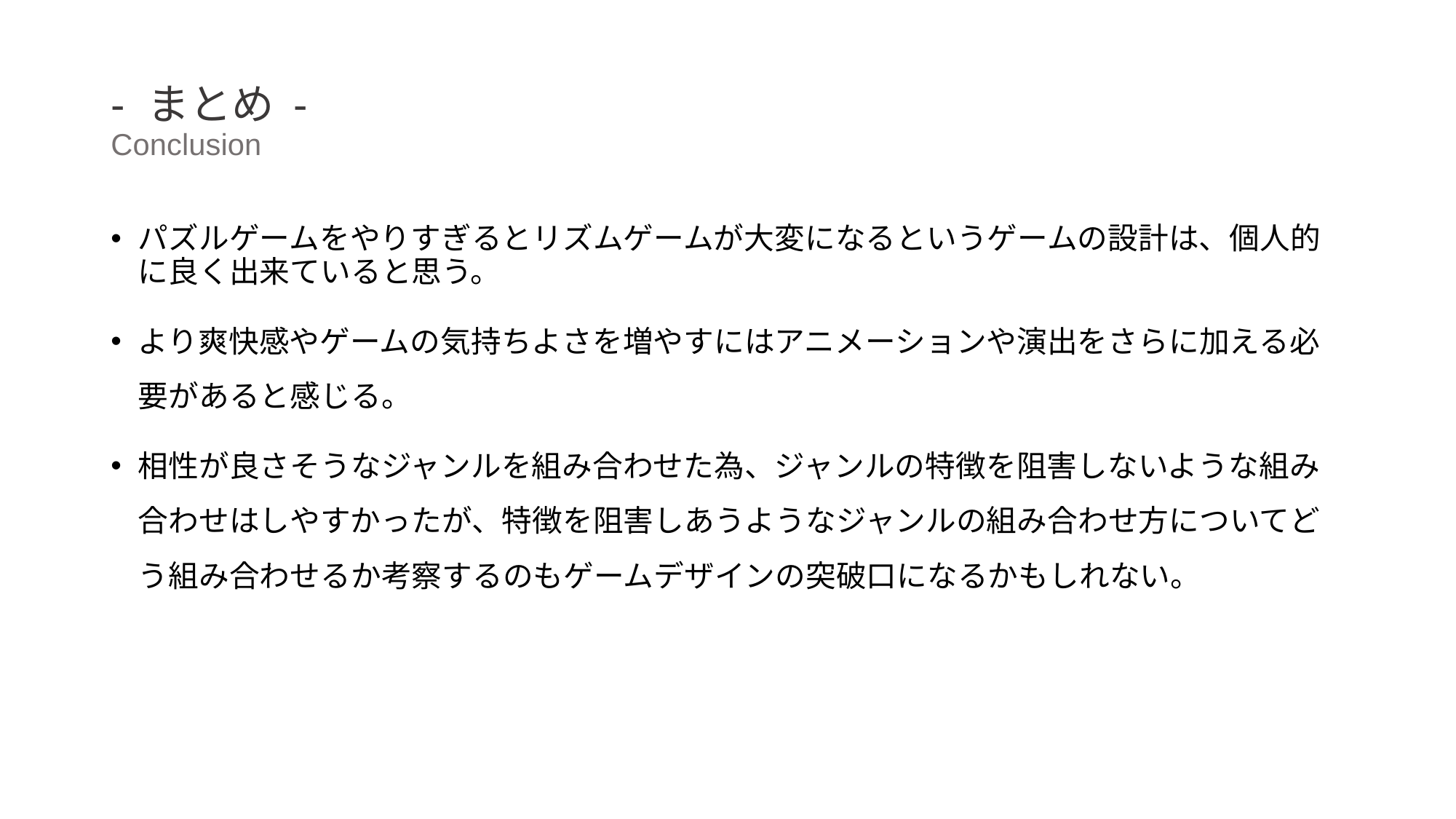

# - まとめ - Conclusion
パズルゲームをやりすぎるとリズムゲームが大変になるというゲームの設計は、個人的に良く出来ていると思う。
より爽快感やゲームの気持ちよさを増やすにはアニメーションや演出をさらに加える必要があると感じる。
相性が良さそうなジャンルを組み合わせた為、ジャンルの特徴を阻害しないような組み合わせはしやすかったが、特徴を阻害しあうようなジャンルの組み合わせ方についてどう組み合わせるか考察するのもゲームデザインの突破口になるかもしれない。